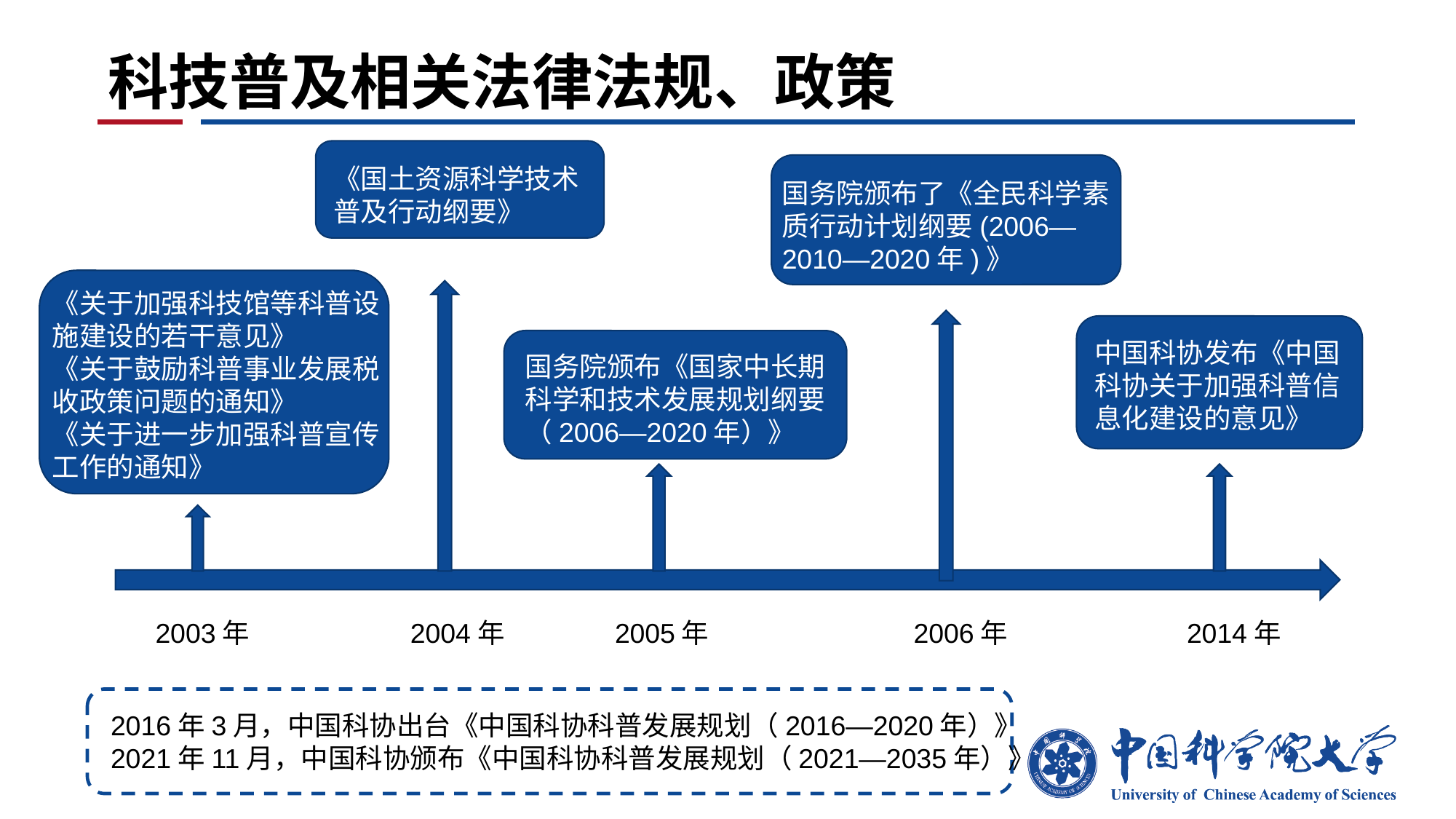

# 科技普及相关法律法规、政策

《国土资源科学技术普及行动纲要》

国务院颁布了《全民科学素质行动计划纲要(2006—2010—2020年)》

《关于加强科技馆等科普设施建设的若干意见》
《关于鼓励科普事业发展税收政策问题的通知》
《关于进一步加强科普宣传工作的通知》

中国科协发布《中国科协关于加强科普信息化建设的意见》
国务院颁布《国家中长期科学和技术发展规划纲要（2006—2020年）》

2003年
2004年
2005年
2006年
2014年

2016年3月，中国科协出台《中国科协科普发展规划（2016—2020年）》
2021年11月，中国科协颁布《中国科协科普发展规划（2021—2035年）》